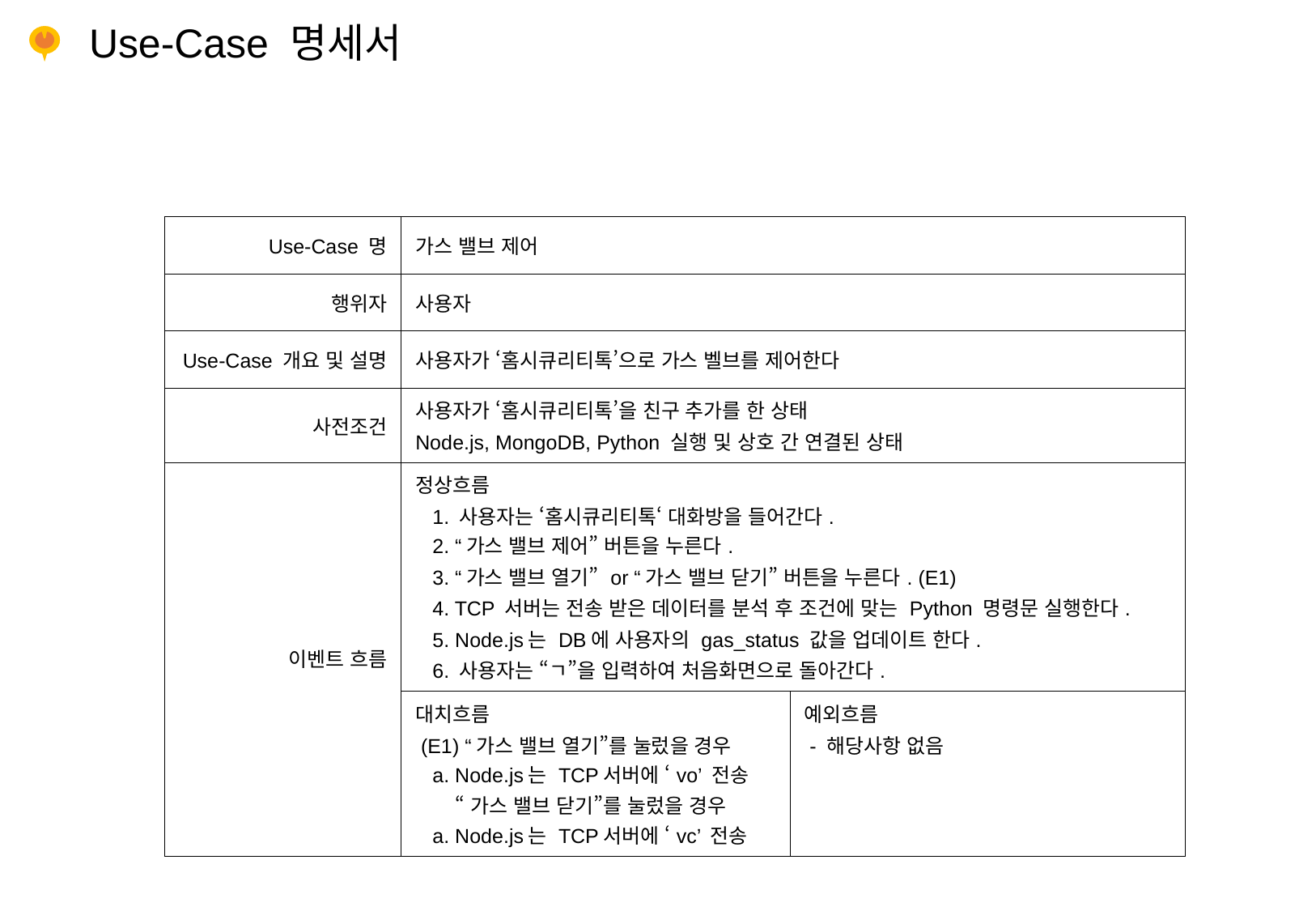

# Use-Case 명세서
| Use-Case 명 | 가스 밸브 제어 |  |
| --- | --- | --- |
| 행위자 | 사용자 |  |
| Use-Case 개요 및 설명 | 사용자가 ‘홈시큐리티톡’으로 가스 벨브를 제어한다 |  |
| 사전조건 | 사용자가 ‘홈시큐리티톡’을 친구 추가를 한 상태 Node.js, MongoDB, Python 실행 및 상호 간 연결된 상태 |  |
| 이벤트 흐름 | 정상흐름 1. 사용자는 ‘홈시큐리티톡‘ 대화방을 들어간다. 2. “가스 밸브 제어” 버튼을 누른다. 3. “가스 밸브 열기” or “가스 밸브 닫기” 버튼을 누른다. (E1) 4. TCP 서버는 전송 받은 데이터를 분석 후 조건에 맞는 Python 명령문 실행한다. 5. Node.js는 DB에 사용자의 gas\_status 값을 업데이트 한다. 6. 사용자는 “ㄱ”을 입력하여 처음화면으로 돌아간다. |  |
|  | 대치흐름 (E1) “가스 밸브 열기”를 눌렀을 경우 a. Node.js는 TCP서버에 ‘vo’ 전송 “가스 밸브 닫기”를 눌렀을 경우 a. Node.js는 TCP서버에 ‘vc’ 전송 | 예외흐름 - 해당사항 없음 |